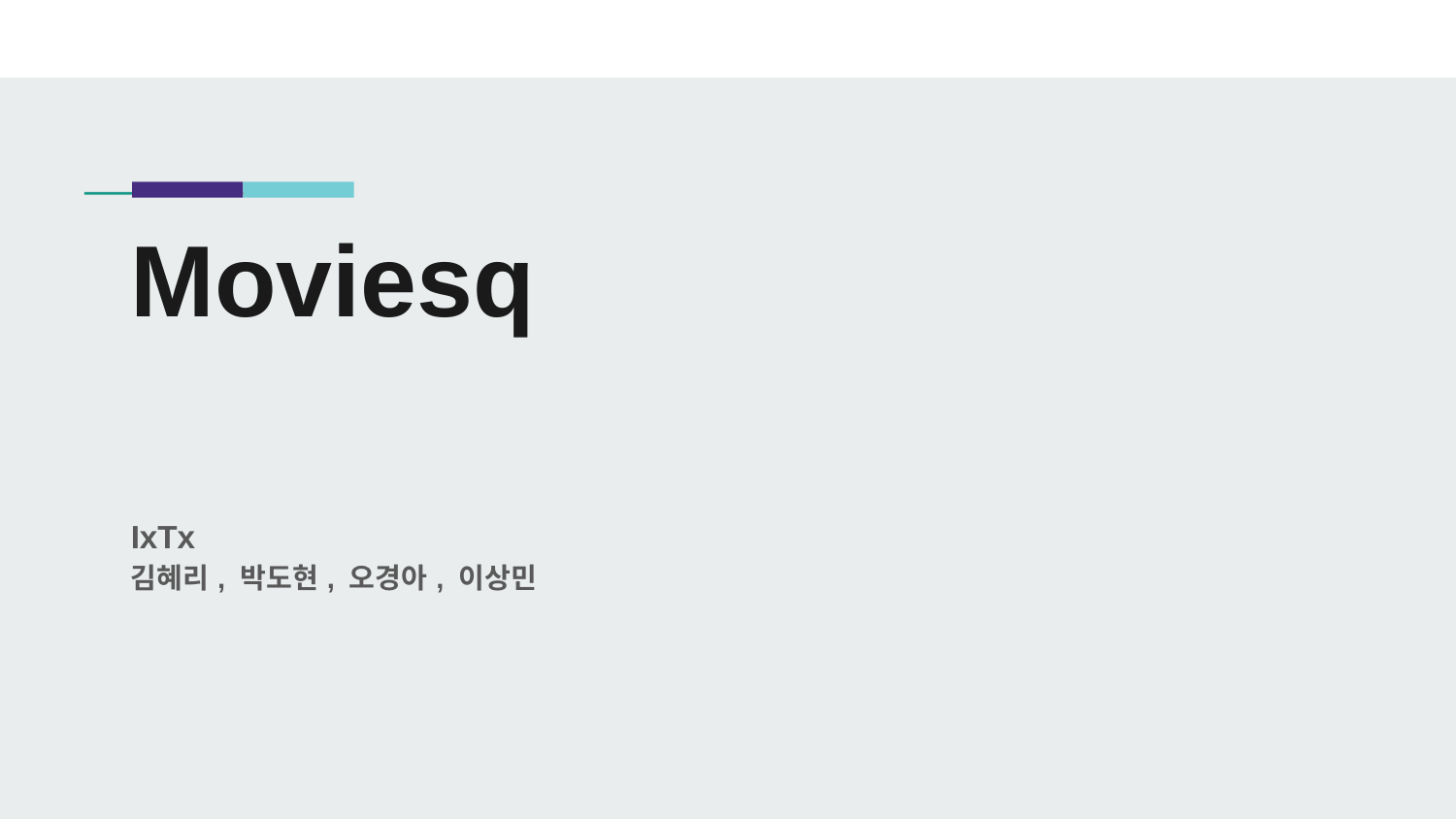

# Moviesq
IxTx
김혜리, 박도현, 오경아, 이상민